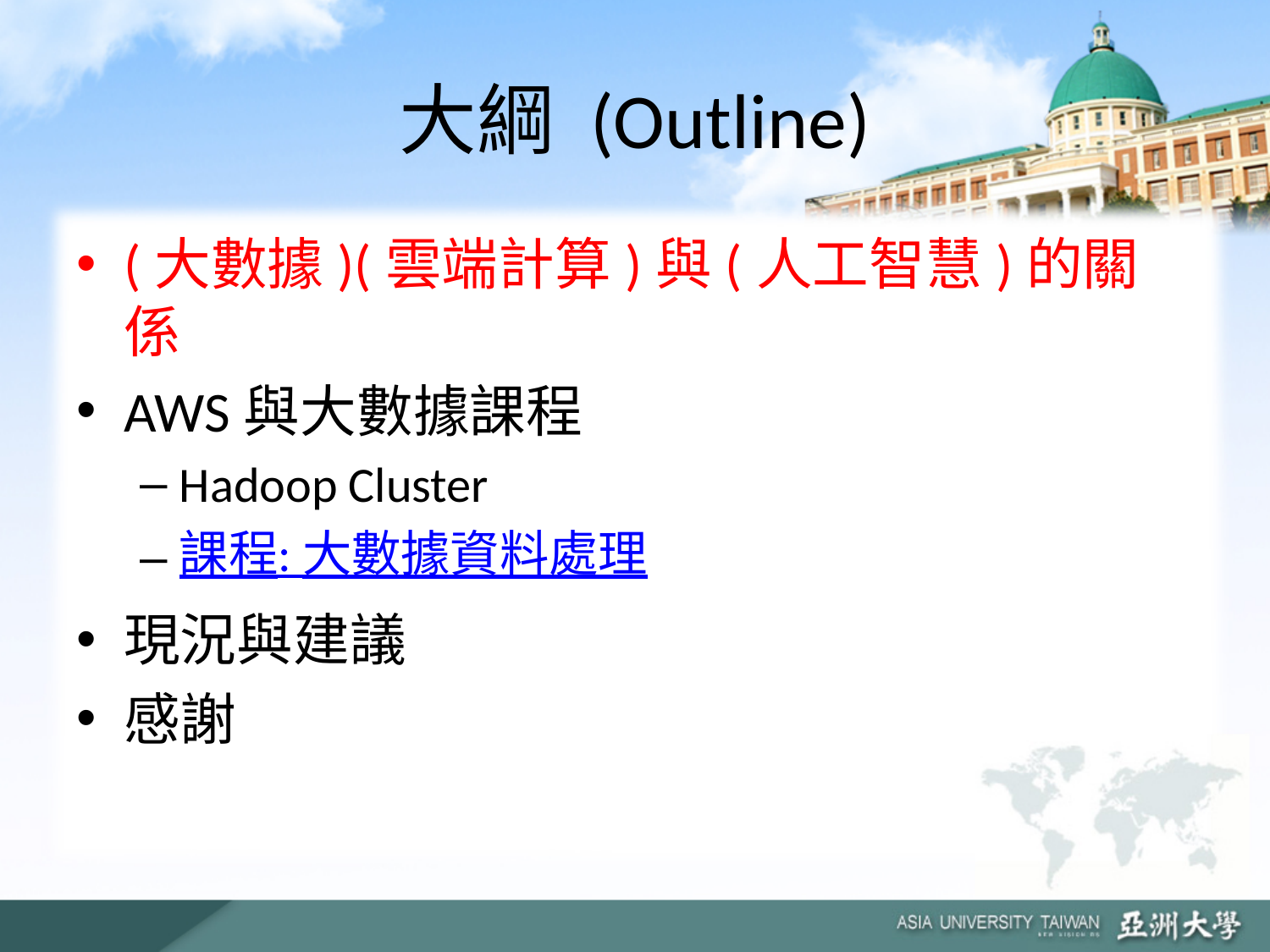

# 大綱 (Outline)
(大數據)(雲端計算)與(人工智慧)的關係
AWS與大數據課程
Hadoop Cluster
課程: 大數據資料處理
現況與建議
感謝